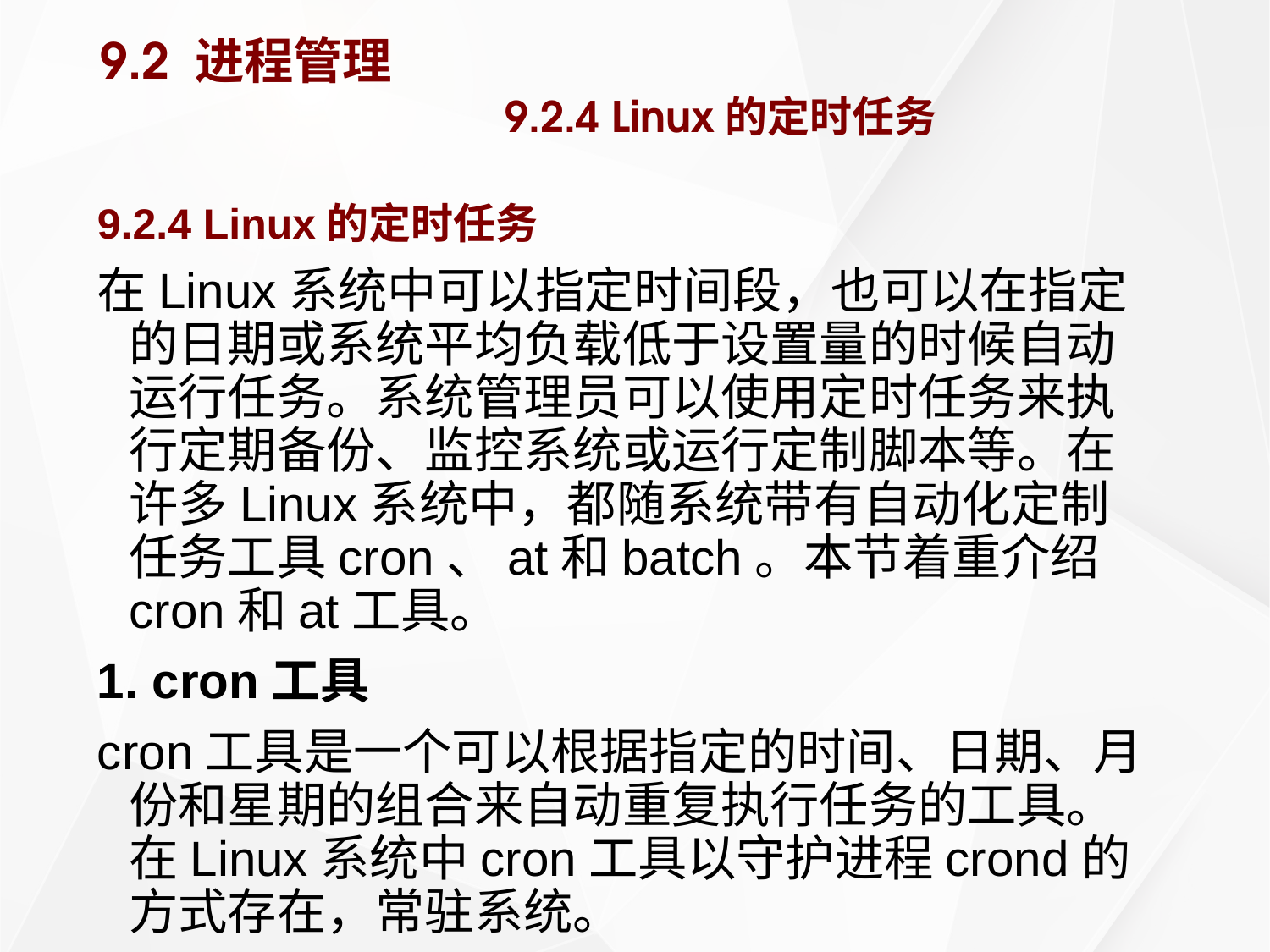

# 9.2 进程管理 9.2.4 Linux的定时任务
9.2.4 Linux的定时任务
在Linux系统中可以指定时间段，也可以在指定的日期或系统平均负载低于设置量的时候自动运行任务。系统管理员可以使用定时任务来执行定期备份、监控系统或运行定制脚本等。在许多Linux系统中，都随系统带有自动化定制任务工具cron、at和batch。本节着重介绍cron和at工具。
1. cron工具
cron工具是一个可以根据指定的时间、日期、月份和星期的组合来自动重复执行任务的工具。在Linux系统中cron工具以守护进程crond的方式存在，常驻系统。